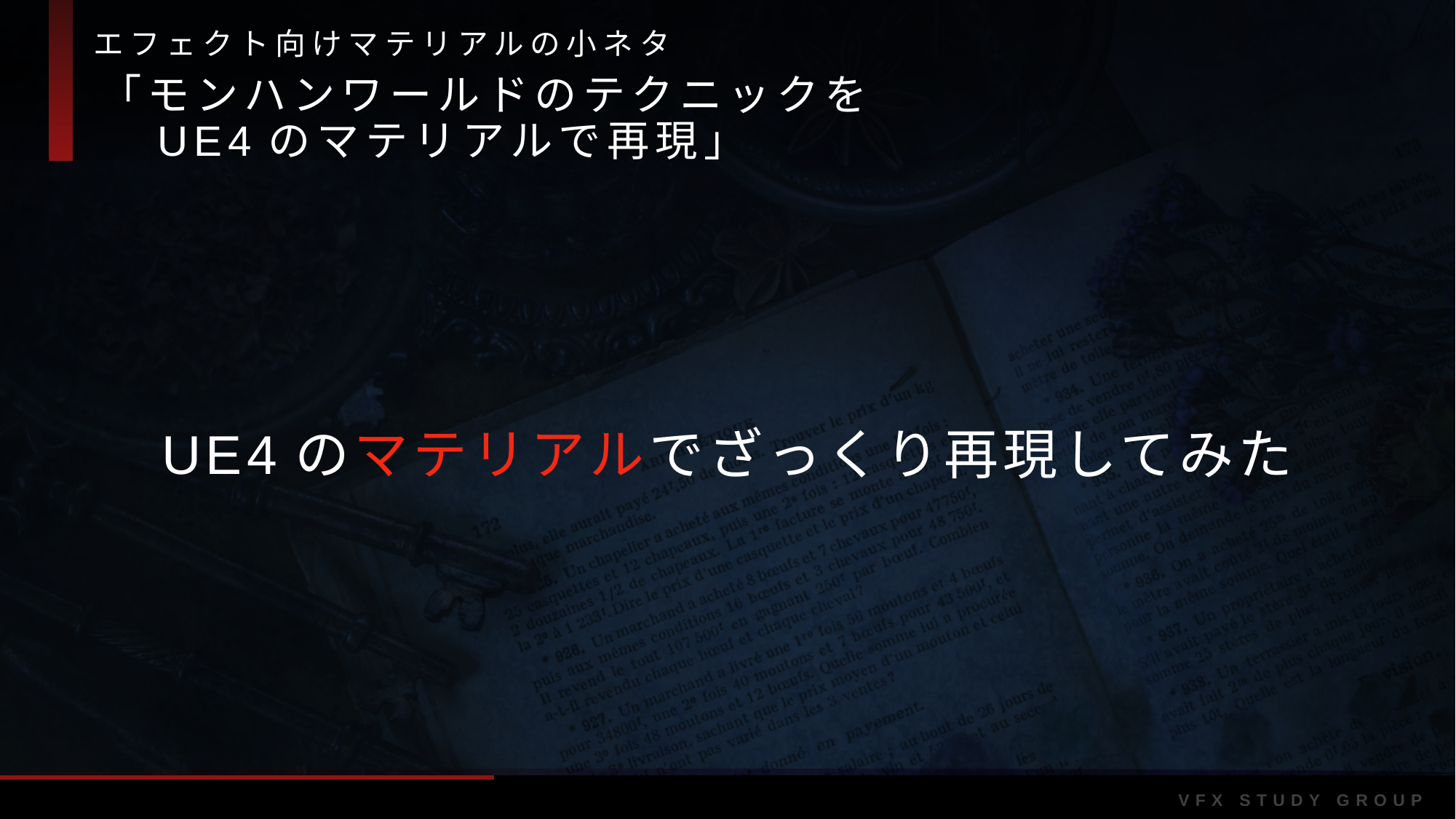

「モンハンワールドのテクニックを
　UE4のマテリアルで再現」
UE4のマテリアルでざっくり再現してみた